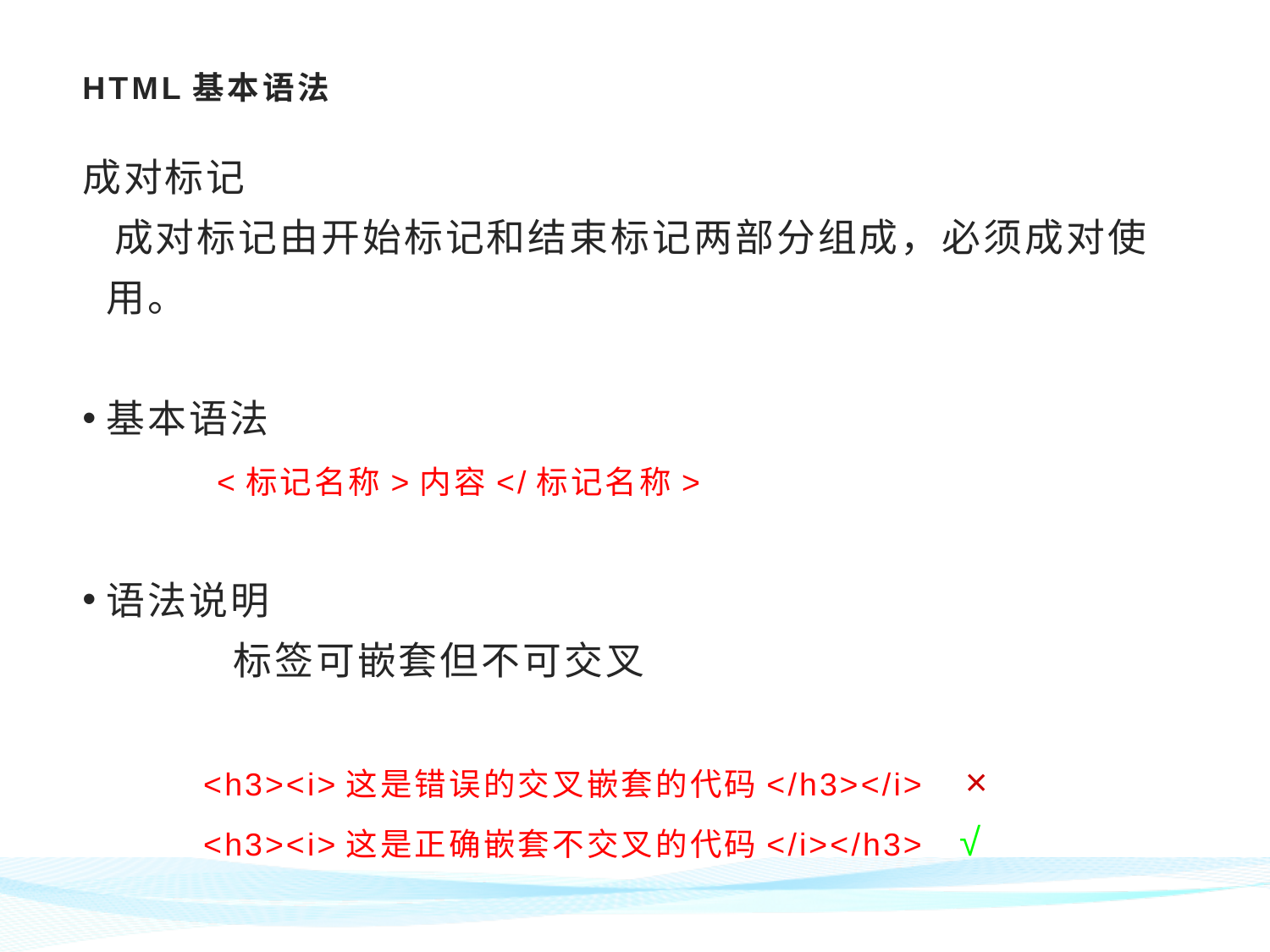

# HTML基本语法
成对标记
  成对标记由开始标记和结束标记两部分组成，必须成对使用。

基本语法
          <标记名称>内容</标记名称>

语法说明
		标签可嵌套但不可交叉

         <h3><i>这是错误的交叉嵌套的代码</h3></i>   ×
         <h3><i>这是正确嵌套不交叉的代码</i></h3>   √